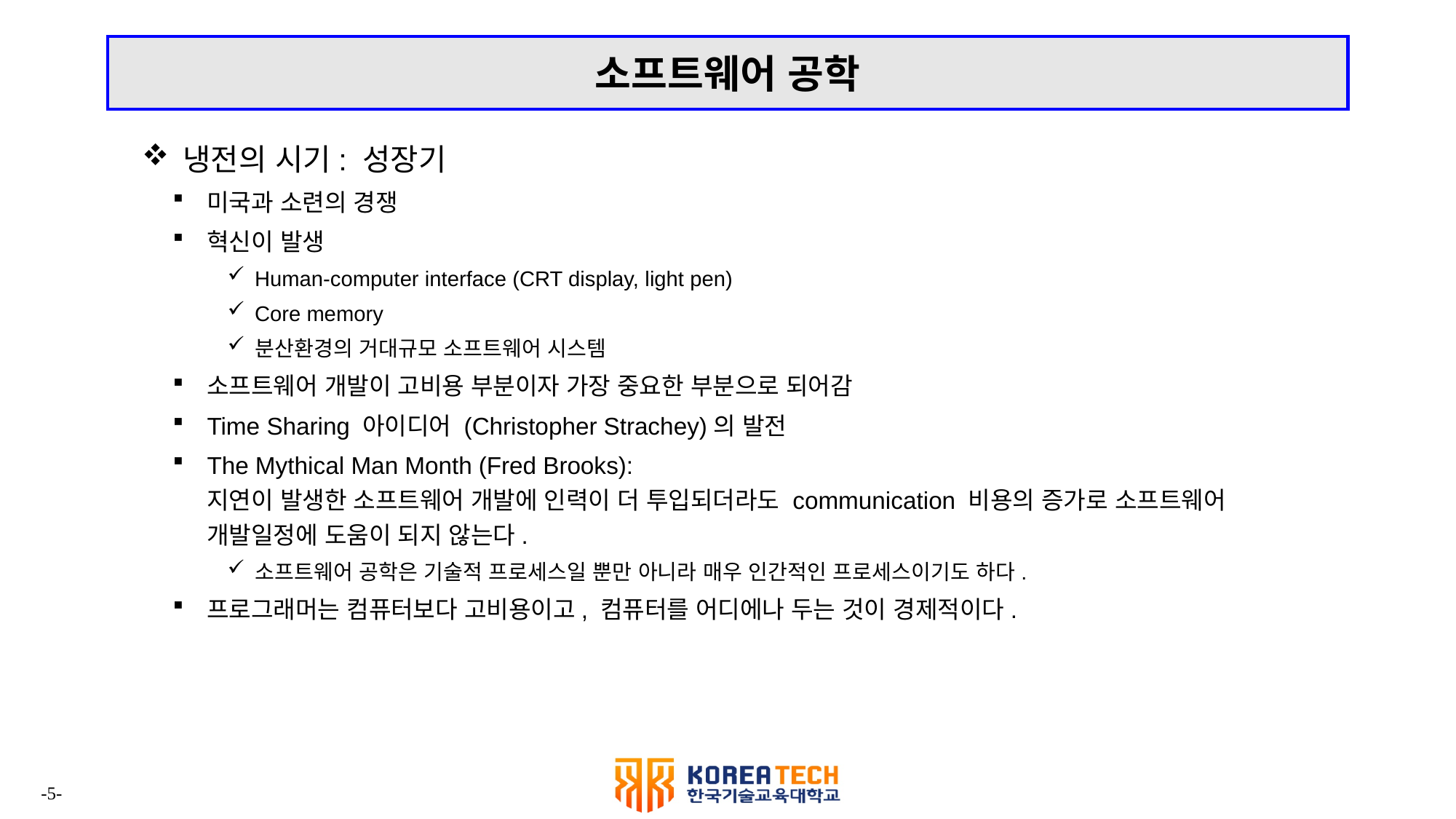

# 소프트웨어 공학
냉전의 시기: 성장기
미국과 소련의 경쟁
혁신이 발생
Human-computer interface (CRT display, light pen)
Core memory
분산환경의 거대규모 소프트웨어 시스템
소프트웨어 개발이 고비용 부분이자 가장 중요한 부분으로 되어감
Time Sharing 아이디어 (Christopher Strachey)의 발전
The Mythical Man Month (Fred Brooks):
지연이 발생한 소프트웨어 개발에 인력이 더 투입되더라도 communication 비용의 증가로 소프트웨어 개발일정에 도움이 되지 않는다.
소프트웨어 공학은 기술적 프로세스일 뿐만 아니라 매우 인간적인 프로세스이기도 하다.
프로그래머는 컴퓨터보다 고비용이고, 컴퓨터를 어디에나 두는 것이 경제적이다.
-5-